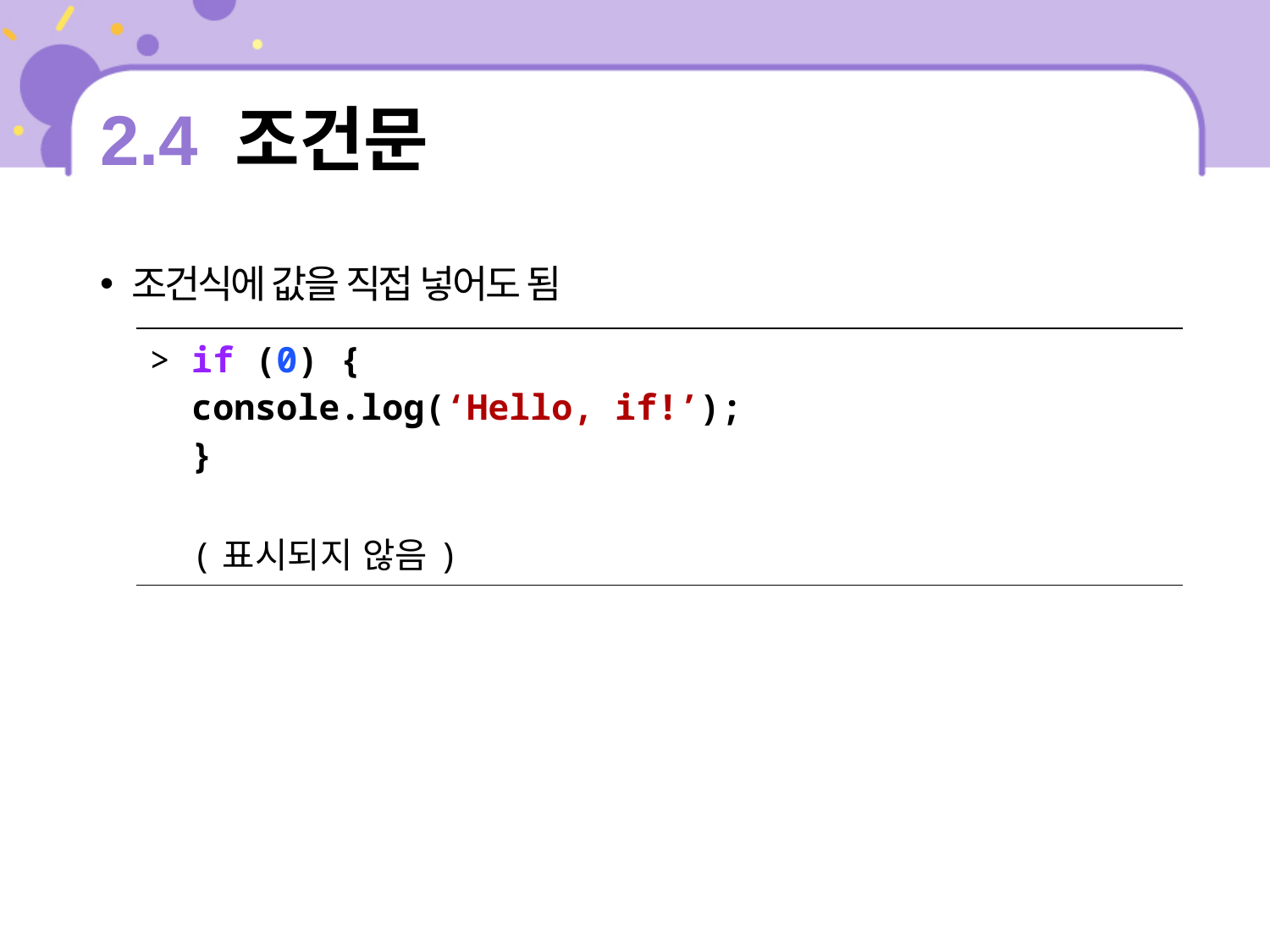

# 2.4 조건문
조건식에 값을 직접 넣어도 됨
| > if (0) { console.log(‘Hello, if!’); } (표시되지 않음) |
| --- |